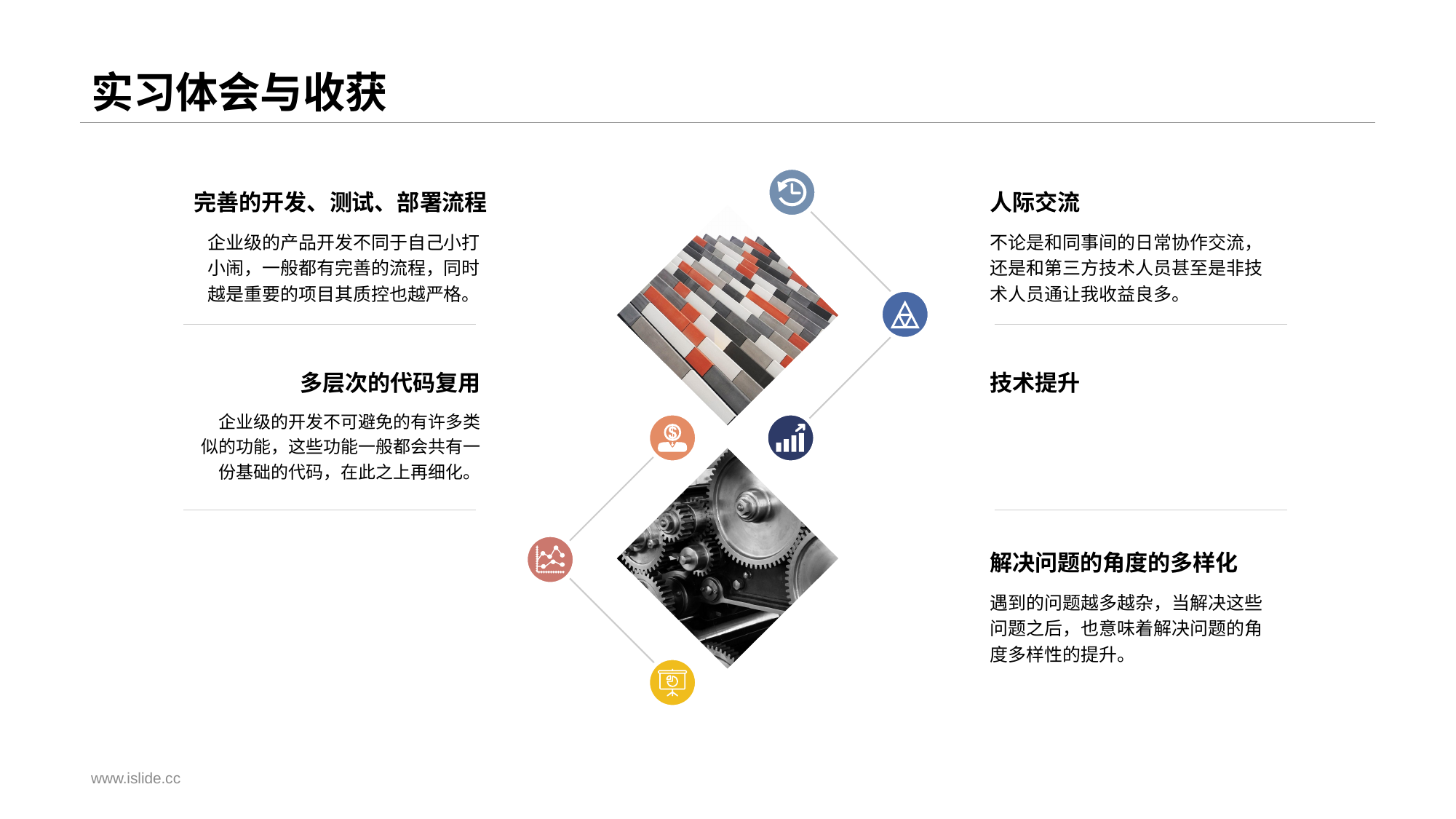

# 实习体会与收获

完善的开发、测试、部署流程
人际交流
企业级的产品开发不同于自己小打小闹，一般都有完善的流程，同时越是重要的项目其质控也越严格。
不论是和同事间的日常协作交流，还是和第三方技术人员甚至是非技术人员通让我收益良多。
多层次的代码复用
技术提升
  企业级的开发不可避免的有许多类似的功能，这些功能一般都会共有一份基础的代码，在此之上再细化。

解决问题的角度的多样化
遇到的问题越多越杂，当解决这些问题之后，也意味着解决问题的角度多样性的提升。
www.islide.cc
11